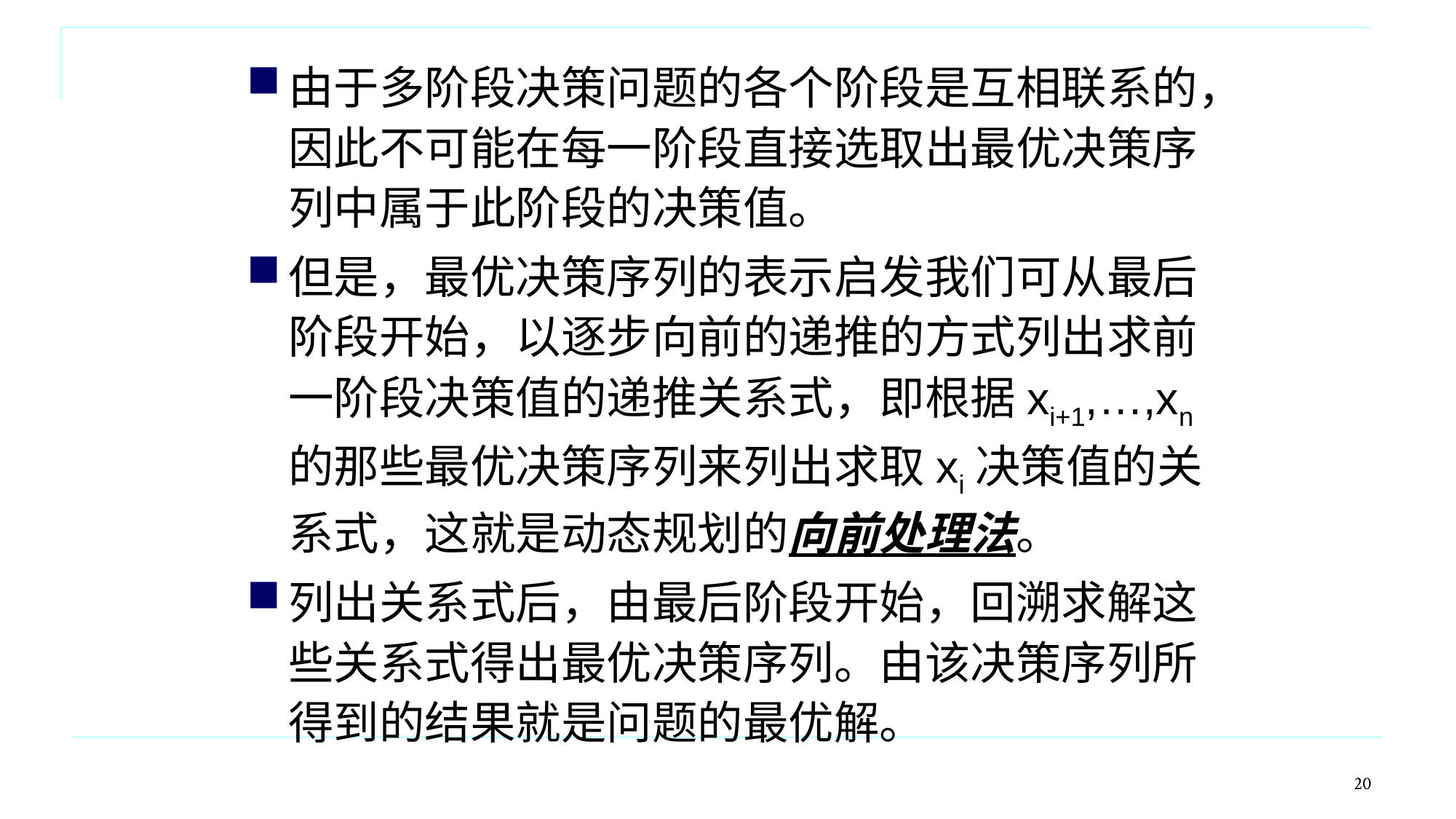

由于多阶段决策问题的各个阶段是互相联系的，因此不可能在每一阶段直接选取出最优决策序列中属于此阶段的决策值。
但是，最优决策序列的表示启发我们可从最后阶段开始，以逐步向前的递推的方式列出求前一阶段决策值的递推关系式，即根据xi+1,…,xn的那些最优决策序列来列出求取xi决策值的关系式，这就是动态规划的向前处理法。
列出关系式后，由最后阶段开始，回溯求解这些关系式得出最优决策序列。由该决策序列所得到的结果就是问题的最优解。
20